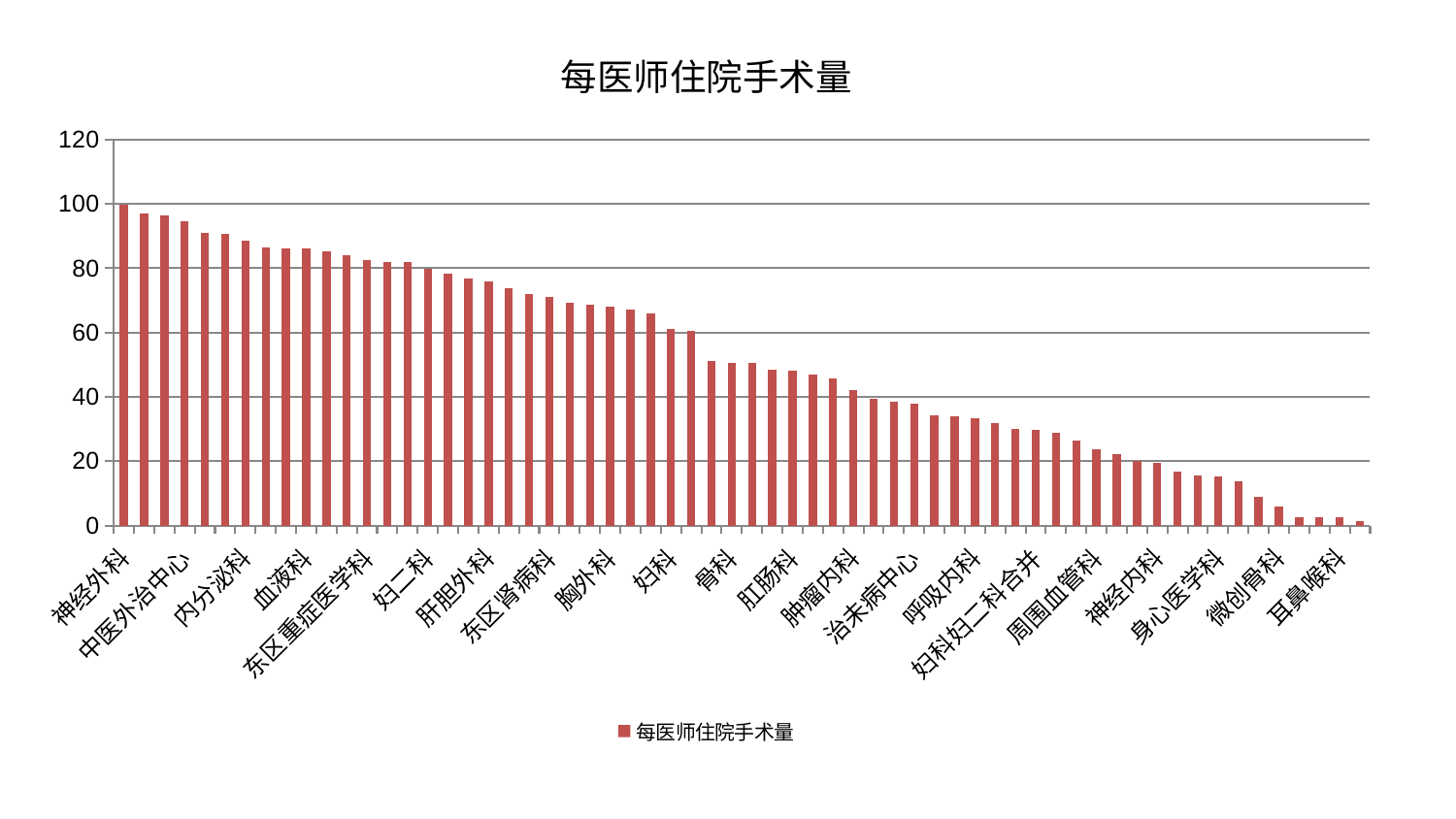

### Chart: 每医师住院手术量

| Category | 每医师住院手术量 |
|---|---|
| 神经外科 | 99.85177955443645 |
| 老年医学科 | 97.06109566190264 |
| 乳腺甲状腺外科 | 96.45701777733248 |
| 中医外治中心 | 94.5079374709623 |
| 男科 | 90.95716959621065 |
| 普通外科 | 90.56167418319096 |
| 内分泌科 | 88.52851212231793 |
| 综合内科 | 86.48903743762378 |
| 推拿科 | 86.05676284181692 |
| 血液科 | 86.02285537435905 |
| 脾胃科消化科合并 | 85.2096980943405 |
| 产科 | 84.11530678800135 |
| 东区重症医学科 | 82.52384450879646 |
| 心病三科 | 81.90104489544329 |
| 西区重症医学科 | 81.84952802903373 |
| 妇二科 | 79.78311387390097 |
| 中医经典科 | 78.27061023601625 |
| 脑病三科 | 76.82052634700163 |
| 肝胆外科 | 76.03629112429586 |
| 皮肤科 | 73.77253748961333 |
| 口腔科 | 71.9587303249264 |
| 东区肾病科 | 71.13174171367656 |
| 风湿病科 | 69.17575459054663 |
| 脑病一科 | 68.72384145228409 |
| 胸外科 | 68.05927392403426 |
| 心病四科 | 67.08701535731134 |
| 脾胃病科 | 66.06809719025702 |
| 妇科 | 61.098651386392234 |
| 眼科 | 60.669912756677014 |
| 肾脏内科 | 51.07371318436893 |
| 骨科 | 50.60592161653879 |
| 医院 | 50.514663021167785 |
| 心血管内科 | 48.44054240229634 |
| 肛肠科 | 48.16641980532241 |
| 康复科 | 46.837383009746894 |
| 关节骨科 | 45.84729153253559 |
| 肿瘤内科 | 42.01406482845429 |
| 小儿推拿科 | 39.406650841272395 |
| 小儿骨科 | 38.53356105152943 |
| 治未病中心 | 37.883468174222635 |
| 儿科 | 34.22811788278699 |
| 脑病二科 | 33.823230686017894 |
| 呼吸内科 | 33.40725462334282 |
| 消化内科 | 31.855035747147433 |
| 重症医学科 | 29.994320895610784 |
| 妇科妇二科合并 | 29.6542495594988 |
| 美容皮肤科 | 28.787397598708186 |
| 肝病科 | 26.412951000302208 |
| 周围血管科 | 23.678534526149054 |
| 创伤骨科 | 22.28371258001005 |
| 泌尿外科 | 20.189153108727666 |
| 神经内科 | 19.551332635839323 |
| 显微骨科 | 16.729337748545635 |
| 心病二科 | 15.676172410503098 |
| 身心医学科 | 15.23954170362094 |
| 脊柱骨科 | 13.777920817287615 |
| 肾病科 | 9.047678391005887 |
| 微创骨科 | 5.983203328172615 |
| 心病一科 | 2.6867078629155383 |
| 运动损伤骨科 | 2.5561806731905 |
| 耳鼻喉科 | 2.433654249808348 |
| 针灸科 | 1.3288253472136802 |
210